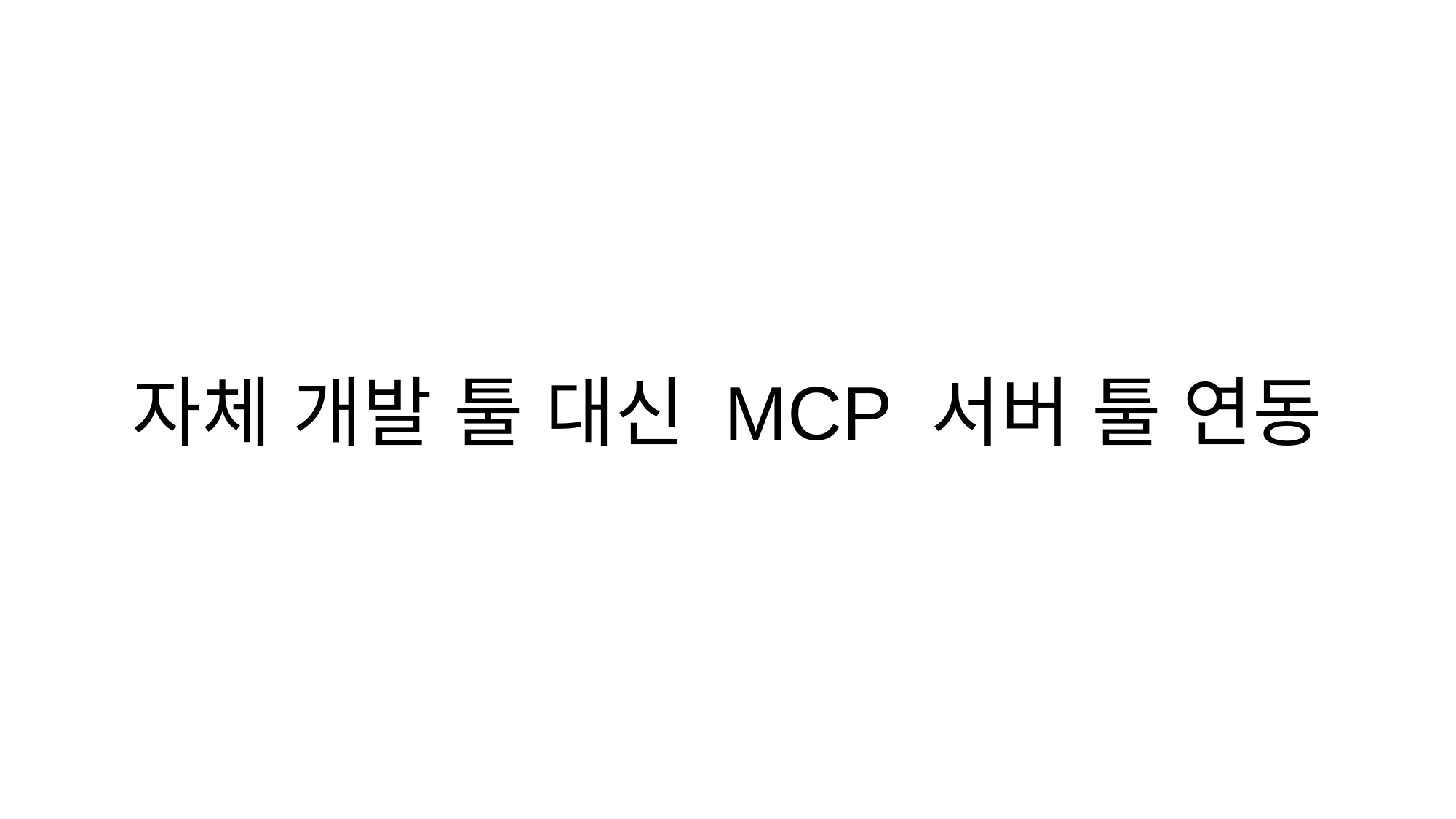

자체 개발 툴 대신 MCP 서버 툴 연동